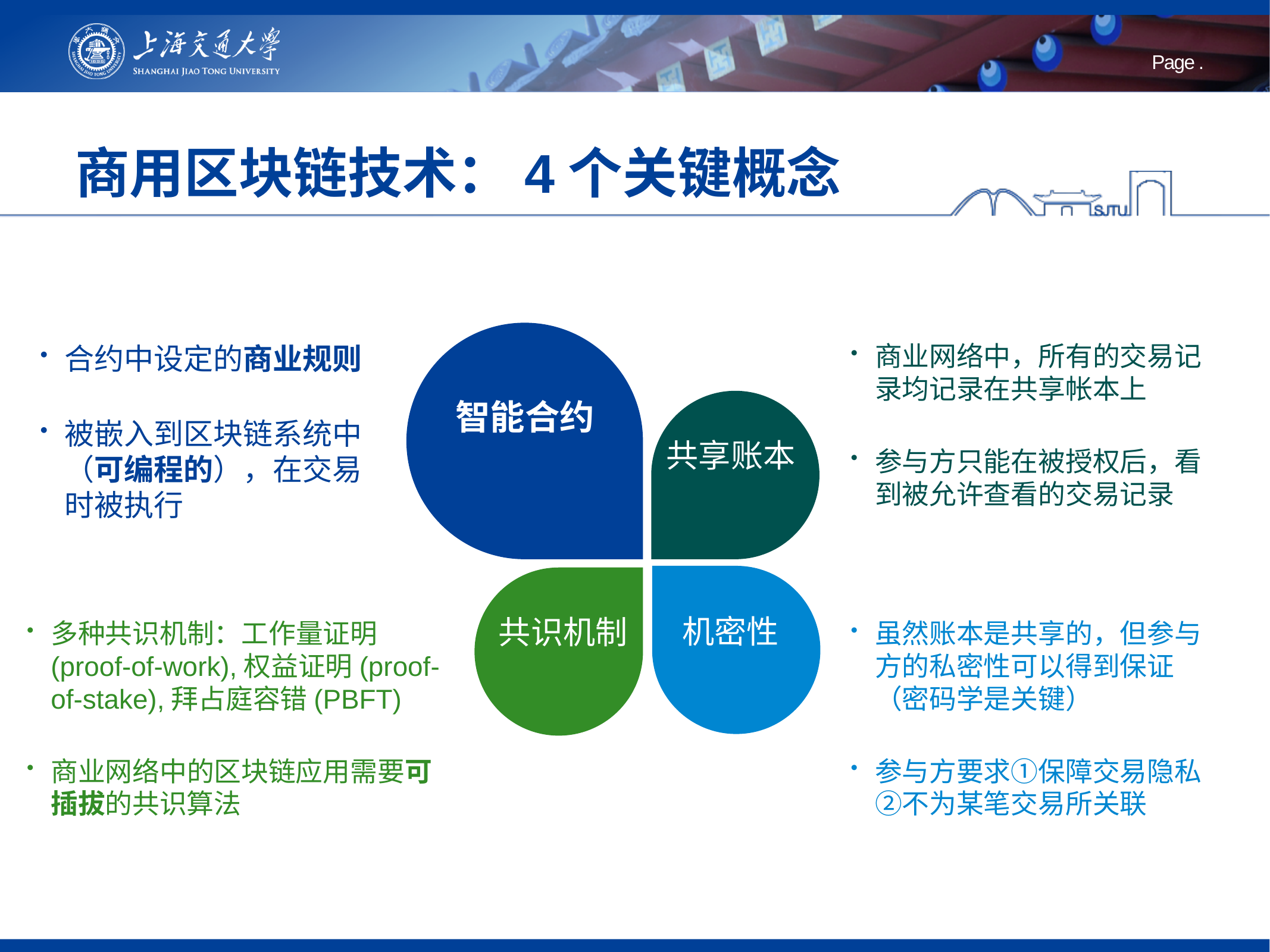

41
# 商用区块链技术：4个关键概念

智能合约
共享账本

机密性
共识机制
合约中设定的商业规则
被嵌入到区块链系统中（可编程的），在交易时被执行
商业网络中，所有的交易记录均记录在共享帐本上
参与方只能在被授权后，看到被允许查看的交易记录
多种共识机制：工作量证明(proof-of-work),权益证明(proof-of-stake),拜占庭容错(PBFT)
商业网络中的区块链应用需要可插拔的共识算法
虽然账本是共享的，但参与方的私密性可以得到保证（密码学是关键）
参与方要求①保障交易隐私 ②不为某笔交易所关联